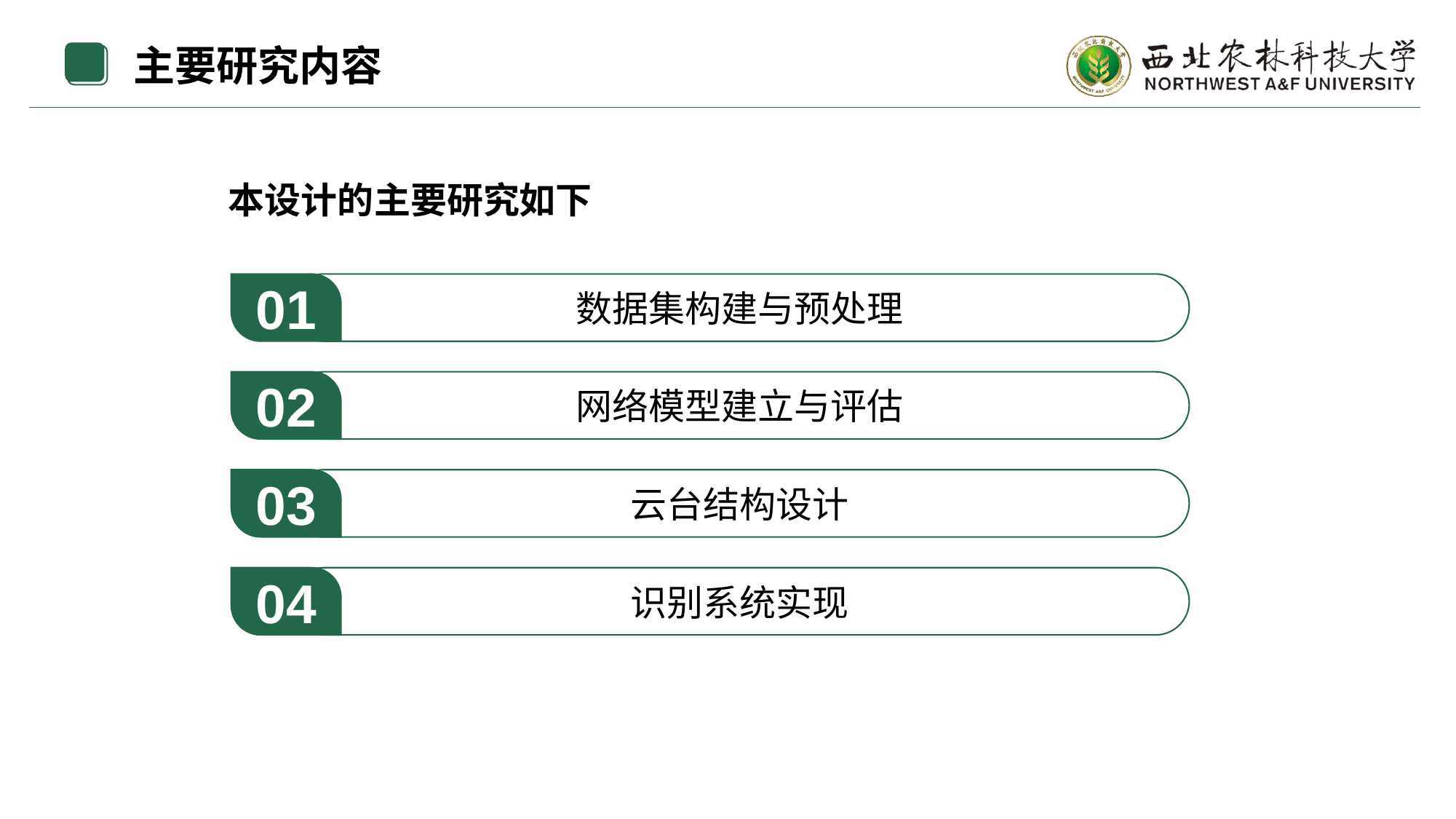

主要研究内容
本设计的主要研究如下
01
数据集构建与预处理
02
网络模型建立与评估
03
云台结构设计
04
识别系统实现